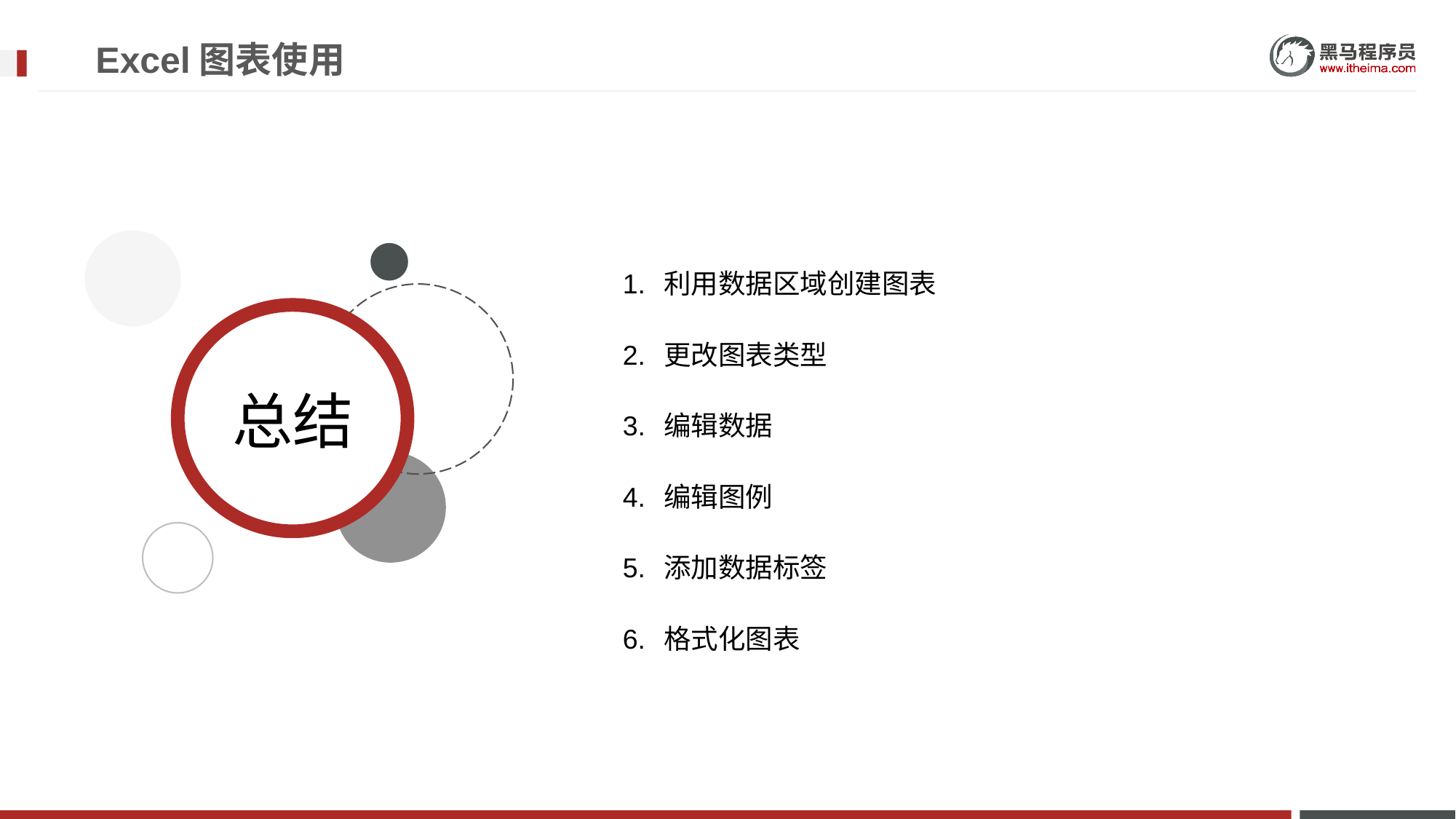

# Excel图表使用
利用数据区域创建图表
更改图表类型
编辑数据
编辑图例
添加数据标签
格式化图表